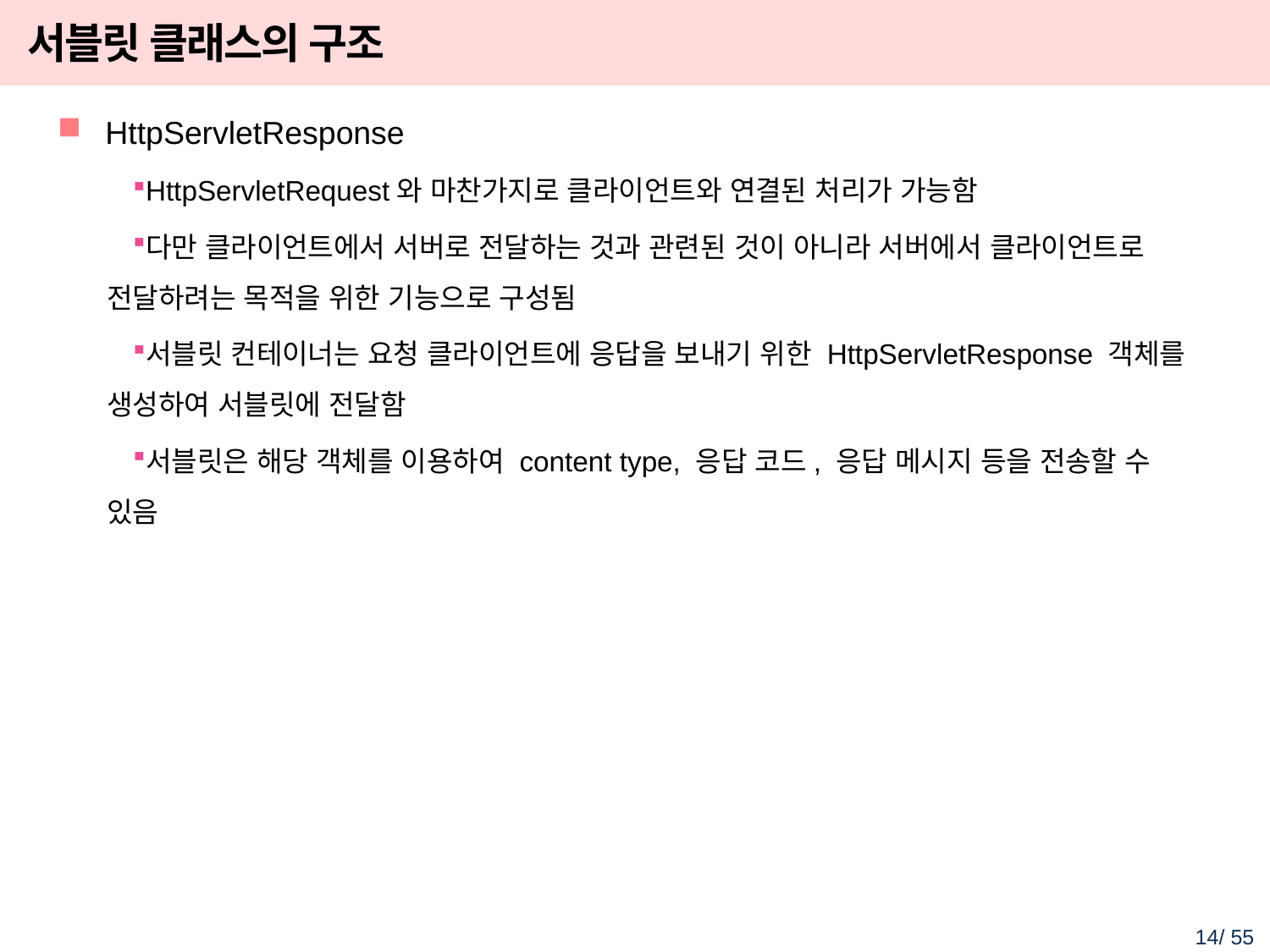

# 서블릿 클래스의 구조
HttpServletResponse
HttpServletRequest와 마찬가지로 클라이언트와 연결된 처리가 가능함
다만 클라이언트에서 서버로 전달하는 것과 관련된 것이 아니라 서버에서 클라이언트로 전달하려는 목적을 위한 기능으로 구성됨
서블릿 컨테이너는 요청 클라이언트에 응답을 보내기 위한 HttpServletResponse 객체를 생성하여 서블릿에 전달함
서블릿은 해당 객체를 이용하여 content type, 응답 코드, 응답 메시지 등을 전송할 수 있음